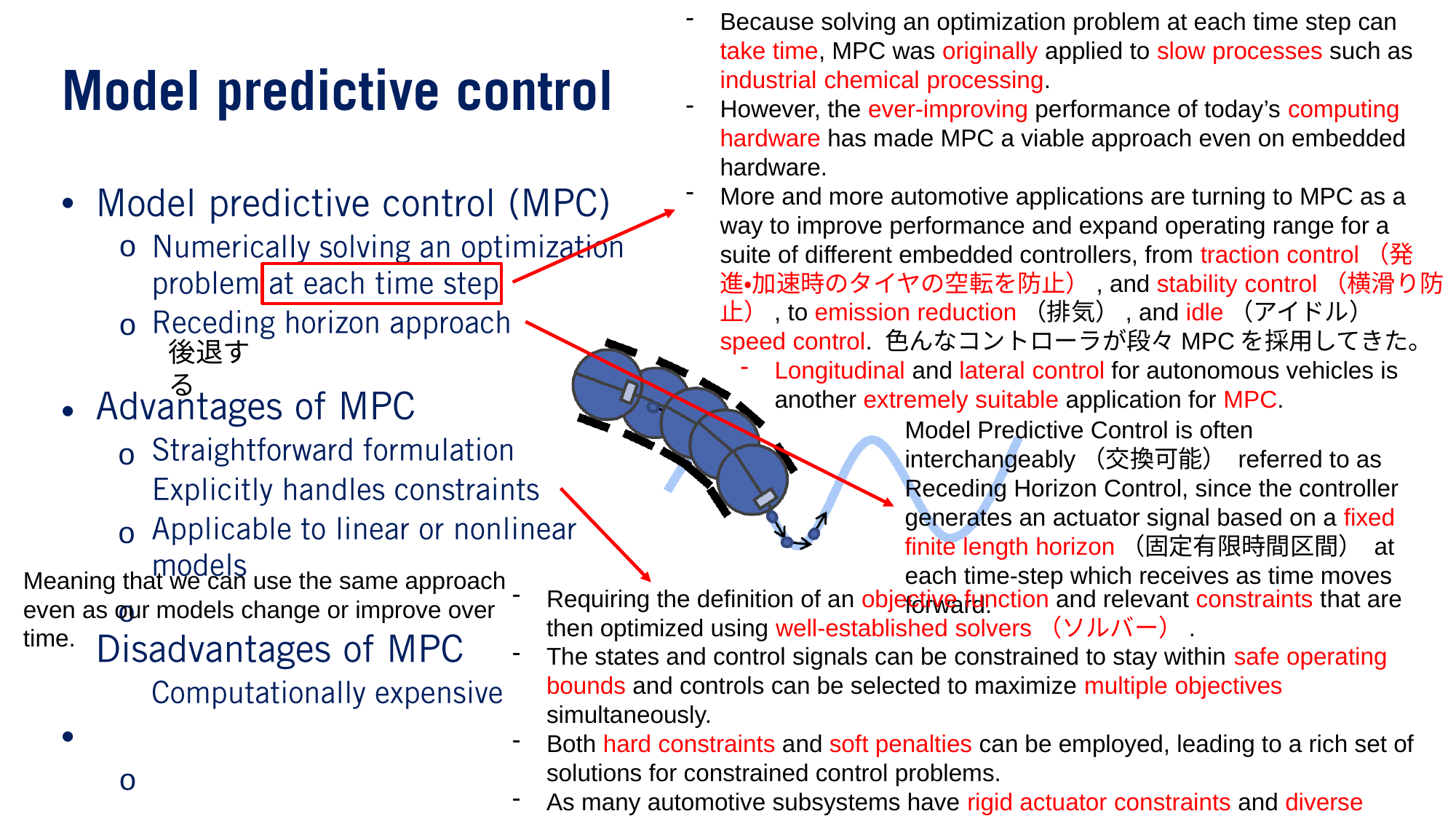

Because solving an optimization problem at each time step can take time, MPC was originally applied to slow processes such as industrial chemical processing.
However, the ever-improving performance of today’s computing hardware has made MPC a viable approach even on embedded hardware.
More and more automotive applications are turning to MPC as a way to improve performance and expand operating range for a suite of different embedded controllers, from traction control（発進・加速時のタイヤの空転を防止）, and stability control（横滑り防止）, to emission reduction（排気）, and idle（アイドル） speed control. 色んなコントローラが段々MPCを採用してきた。
Longitudinal and lateral control for autonomous vehicles is another extremely suitable application for MPC.

•
o

o

•
o  o  o

•
o

後退する

Model Predictive Control is often interchangeably（交換可能） referred to as Receding Horizon Control, since the controller generates an actuator signal based on a fixed finite length horizon（固定有限時間区間） at each time-step which receives as time moves forward.
Meaning that we can use the same approach even as our models change or improve over time.
Requiring the definition of an objective function and relevant constraints that are then optimized using well-established solvers（ソルバー）.
The states and control signals can be constrained to stay within safe operating bounds and controls can be selected to maximize multiple objectives simultaneously.
Both hard constraints and soft penalties can be employed, leading to a rich set of solutions for constrained control problems.
As many automotive subsystems have rigid actuator constraints and diverse performance objectives, MPC has emerged as a major tool for vehicle control.